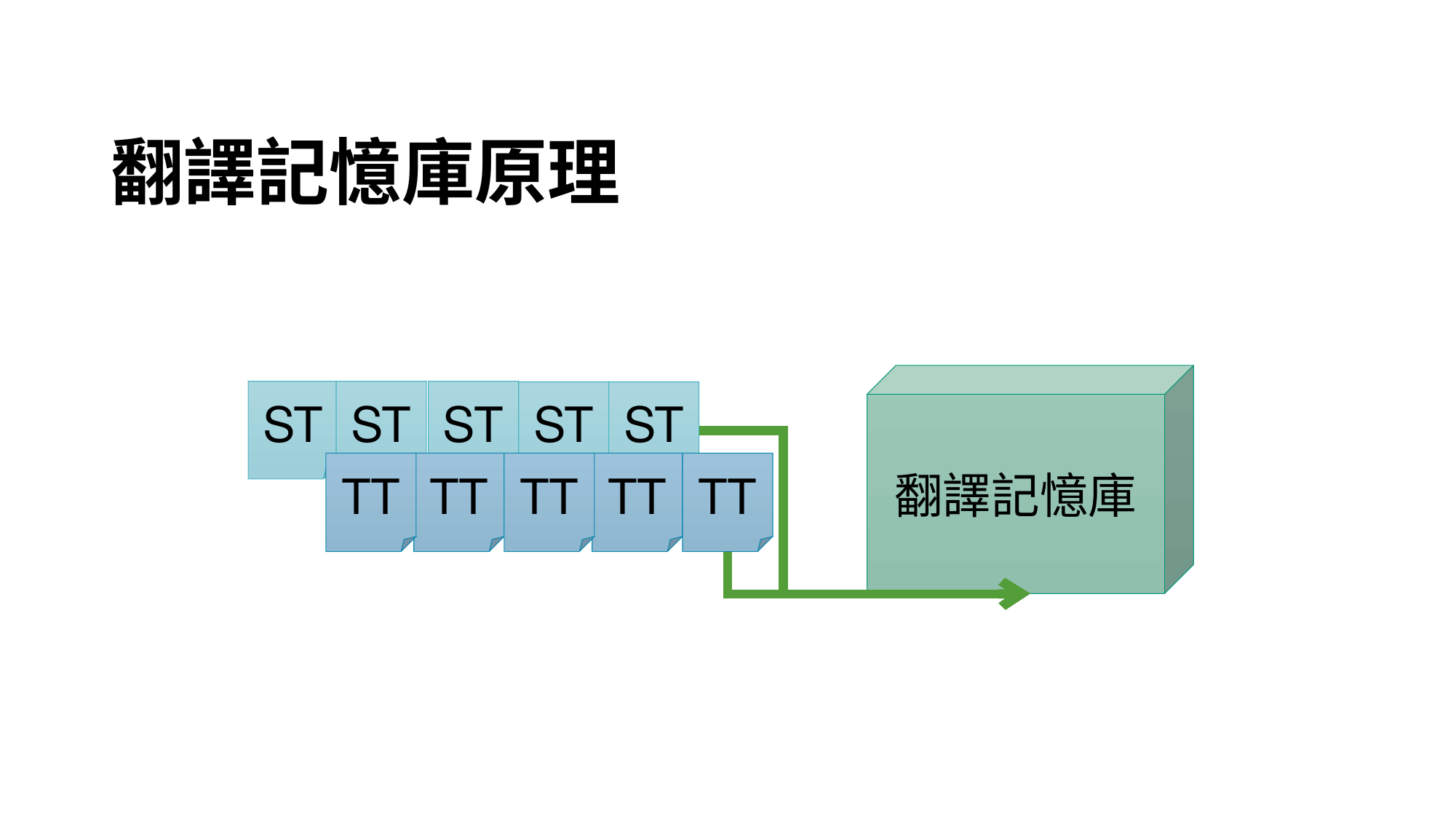

翻譯記憶庫原理
翻譯記憶庫
ST
ST
ST
ST
ST
TT
TT
TT
TT
TT